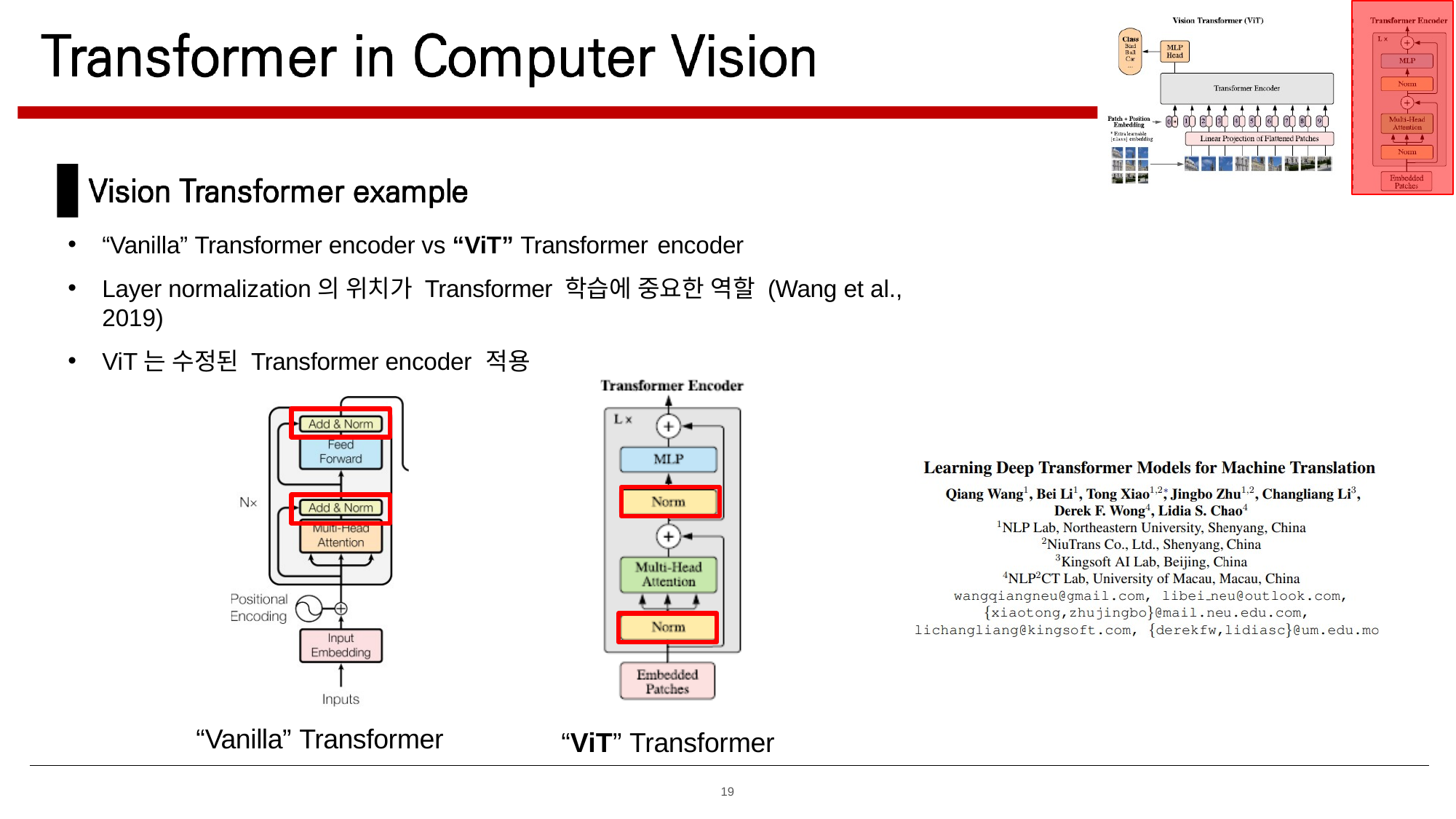

“Vanilla” Transformer encoder vs “ViT” Transformer encoder
Layer normalization의 위치가 Transformer 학습에 중요한 역할 (Wang et al., 2019)
ViT는 수정된 Transformer encoder 적용

“Vanilla” Transformer
“ViT” Transformer

19